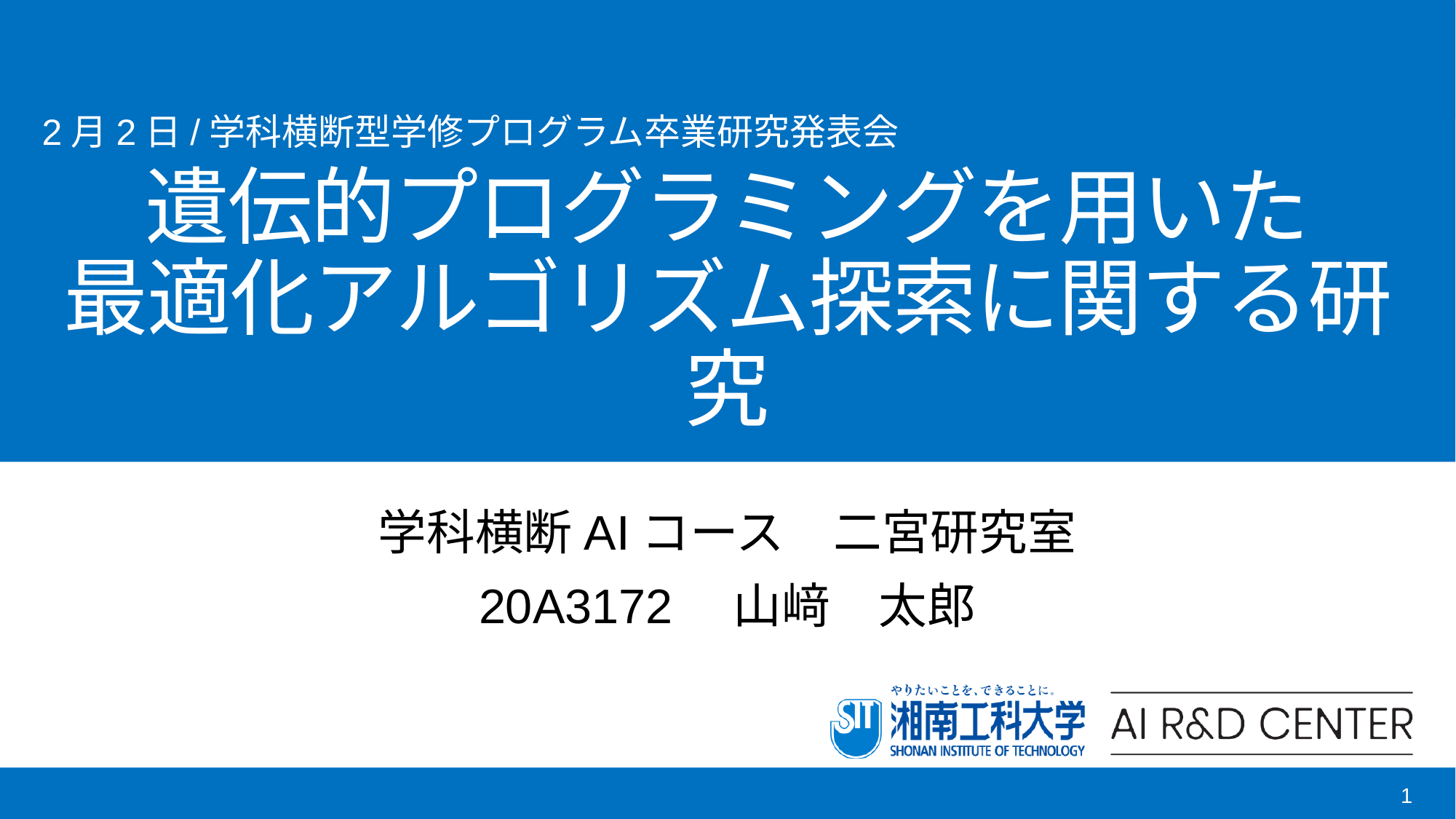

2月2日/学科横断型学修プログラム卒業研究発表会
# 遺伝的プログラミングを用いた 最適化アルゴリズム探索に関する研究
学科横断AIコース　二宮研究室
20A3172　山﨑　太郎
1